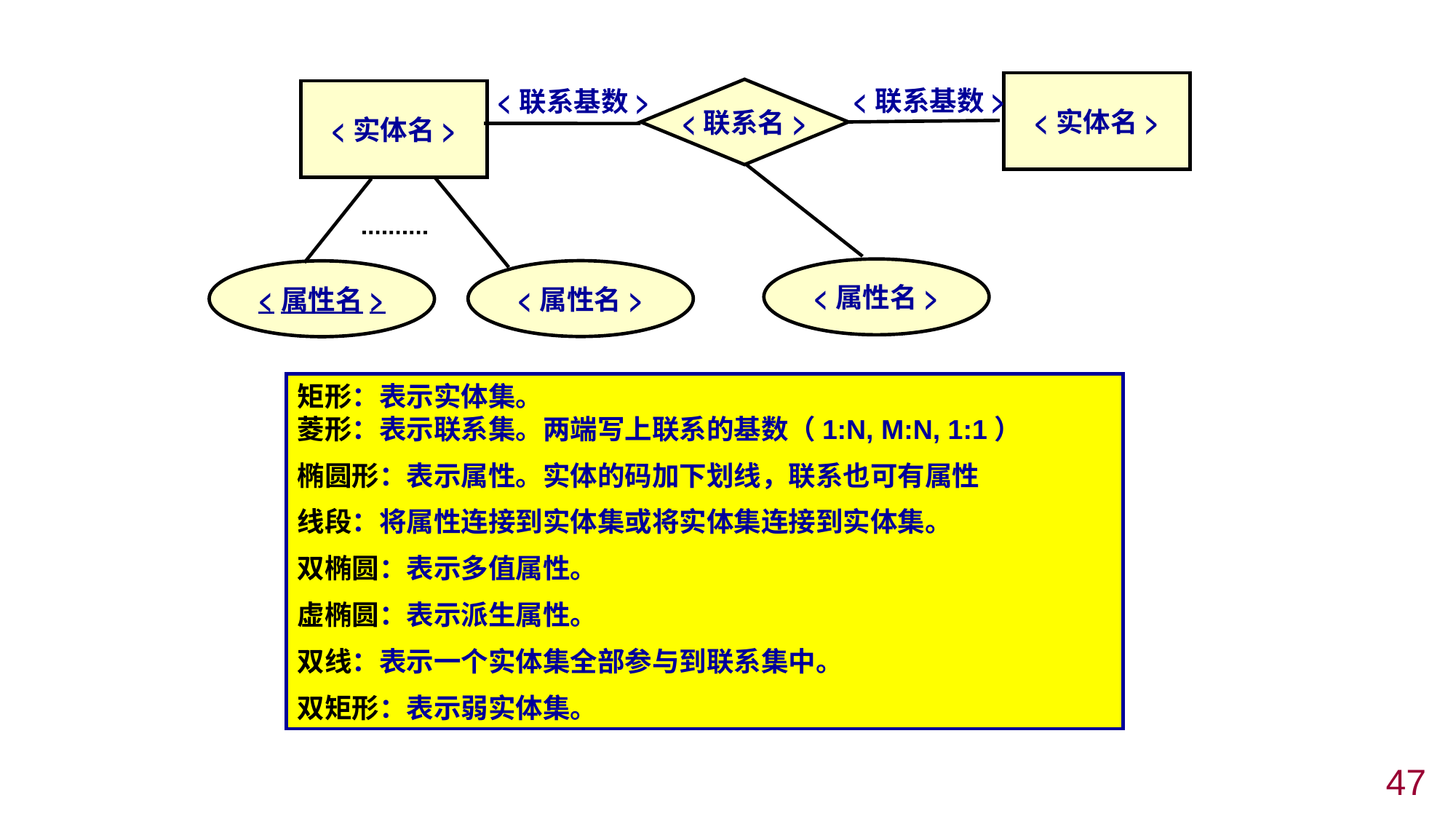

<实体名>
<联系基数>
<联系基数>
<联系名>
<实体名>

<属性名>
<属性名>
<属性名>
矩形：表示实体集。
菱形：表示联系集。两端写上联系的基数（1:N, M:N, 1:1）
椭圆形：表示属性。实体的码加下划线，联系也可有属性
线段：将属性连接到实体集或将实体集连接到实体集。
双椭圆：表示多值属性。
虚椭圆：表示派生属性。
双线：表示一个实体集全部参与到联系集中。
双矩形：表示弱实体集。
47